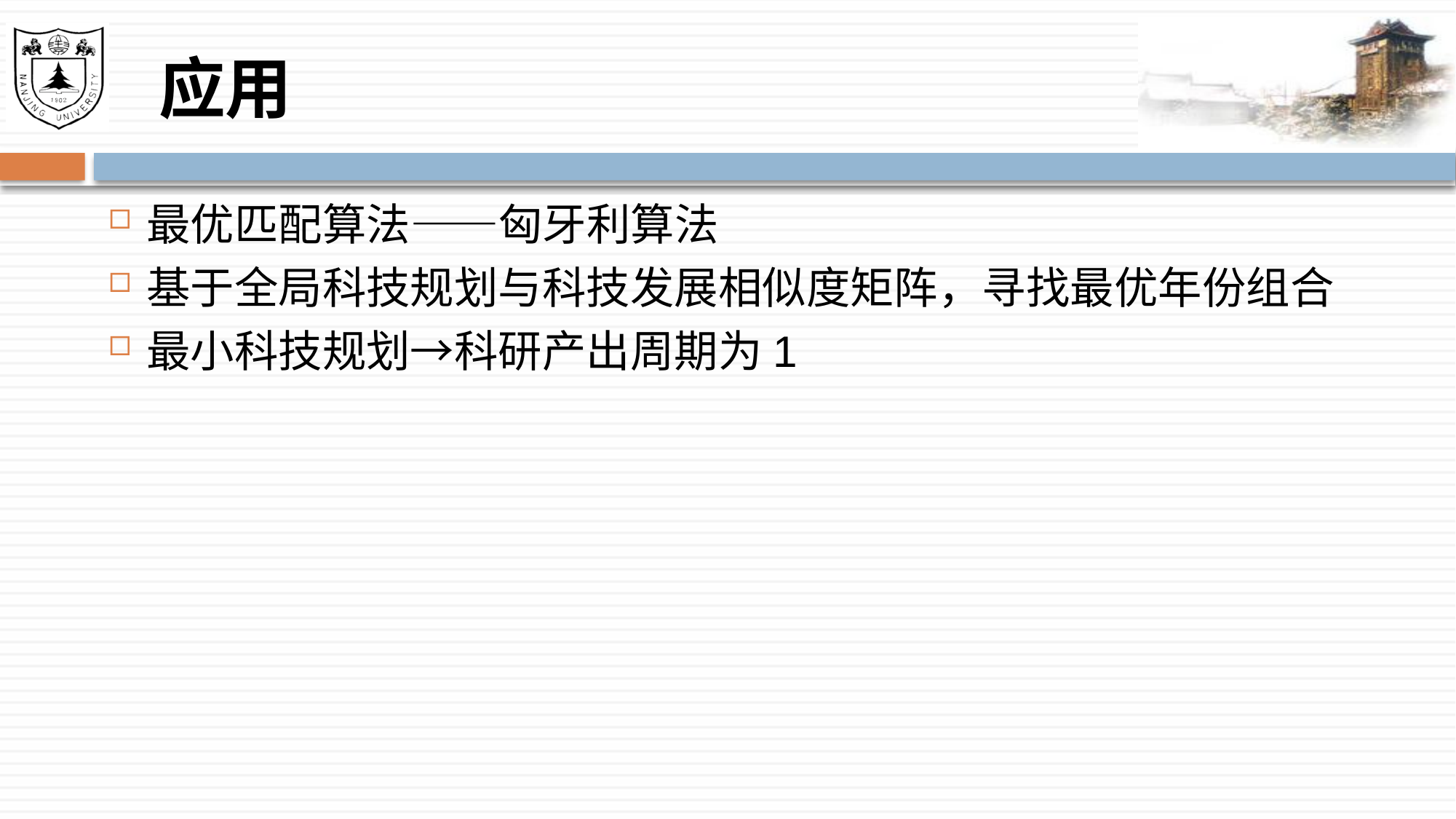

# 应用
最优匹配算法——匈牙利算法
基于全局科技规划与科技发展相似度矩阵，寻找最优年份组合
最小科技规划→科研产出周期为1